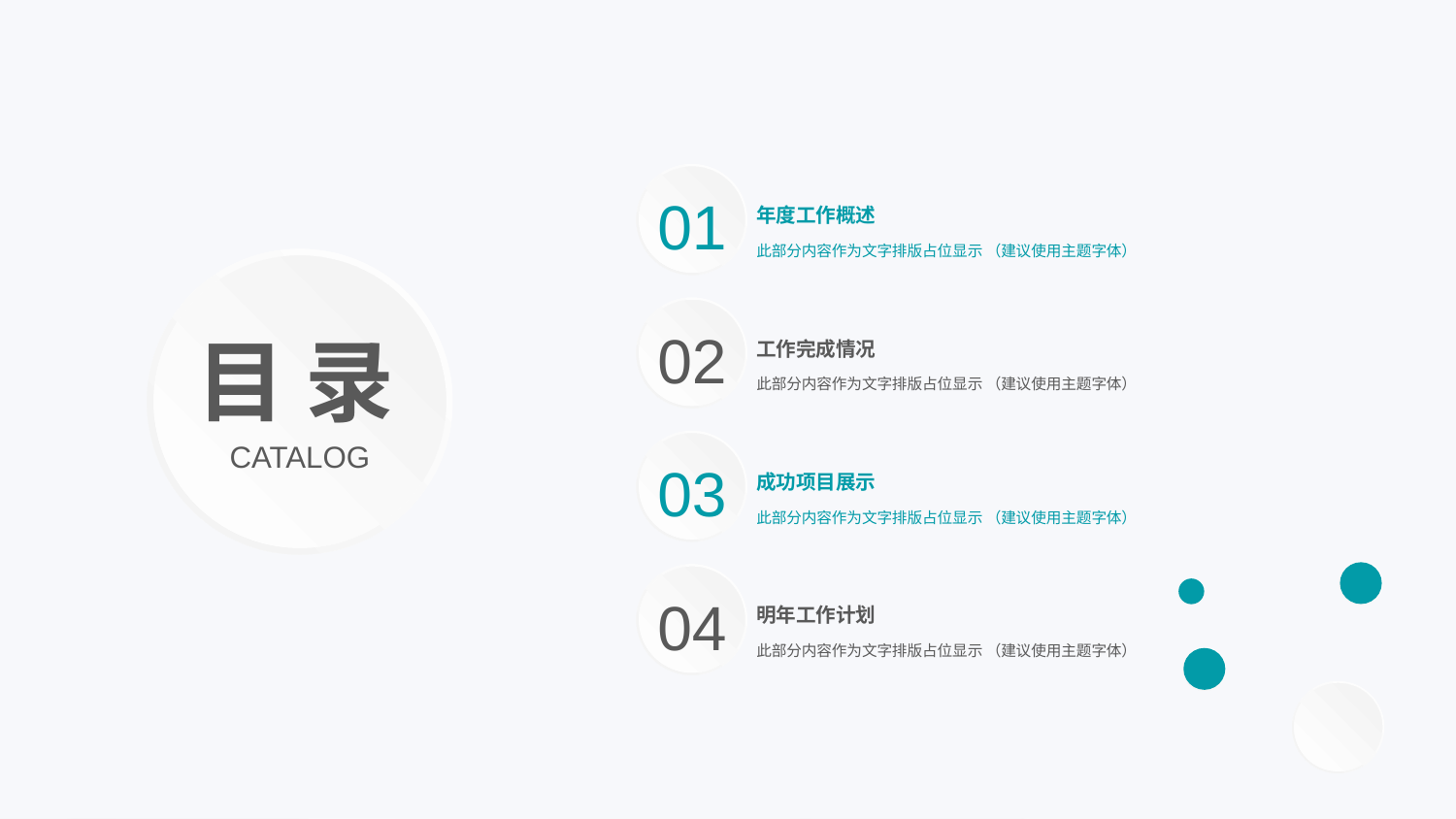

01
年度工作概述
此部分内容作为文字排版占位显示 （建议使用主题字体）

02
工作完成情况
此部分内容作为文字排版占位显示 （建议使用主题字体）
目 录
CATALOG

03
成功项目展示
此部分内容作为文字排版占位显示 （建议使用主题字体）

04
明年工作计划
此部分内容作为文字排版占位显示 （建议使用主题字体）